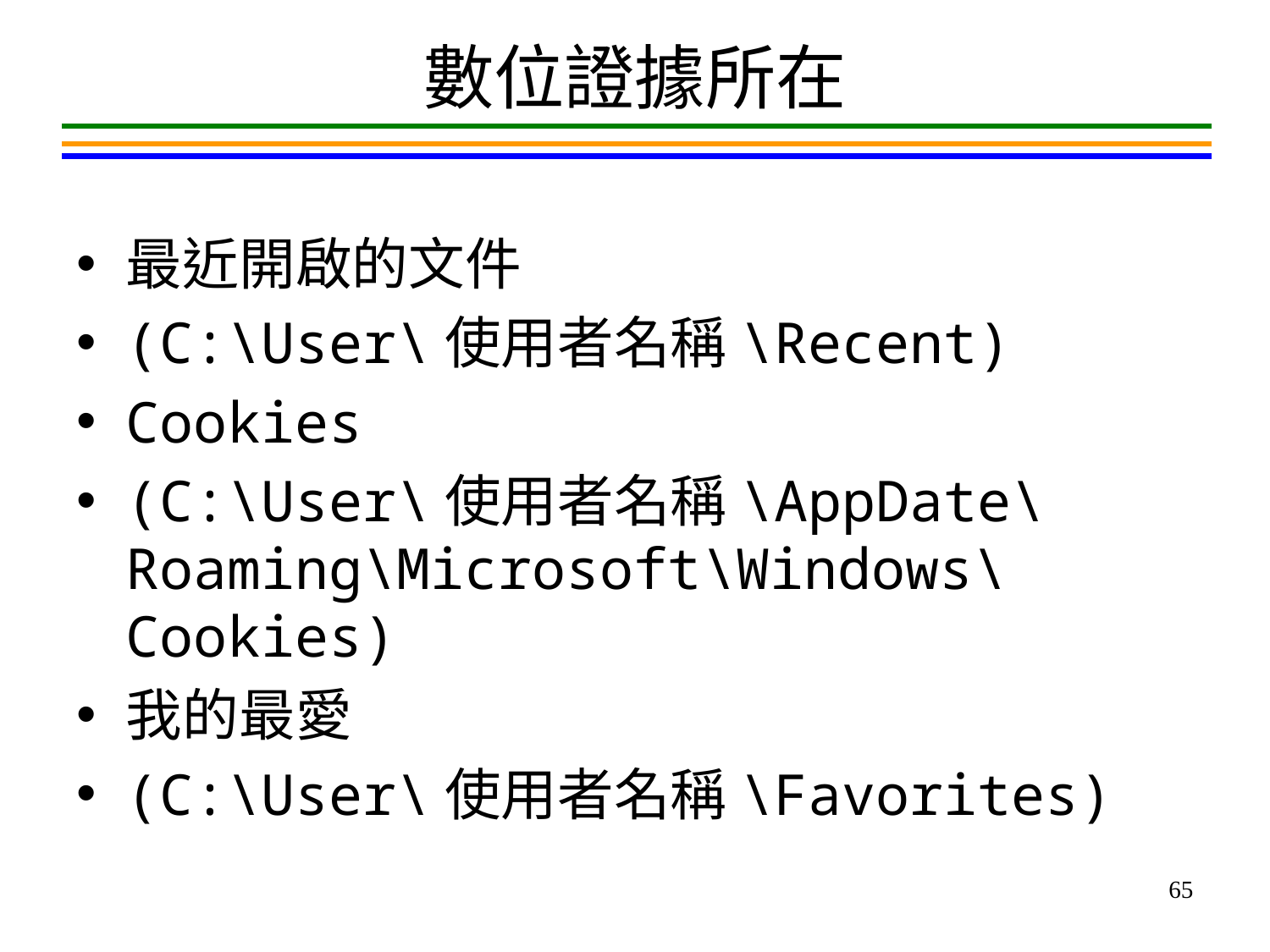

# 數位證據所在
最近開啟的文件
(C:\User\使用者名稱\Recent)
Cookies
(C:\User\使用者名稱\AppDate\Roaming\Microsoft\Windows\Cookies)
我的最愛
(C:\User\使用者名稱\Favorites)

65